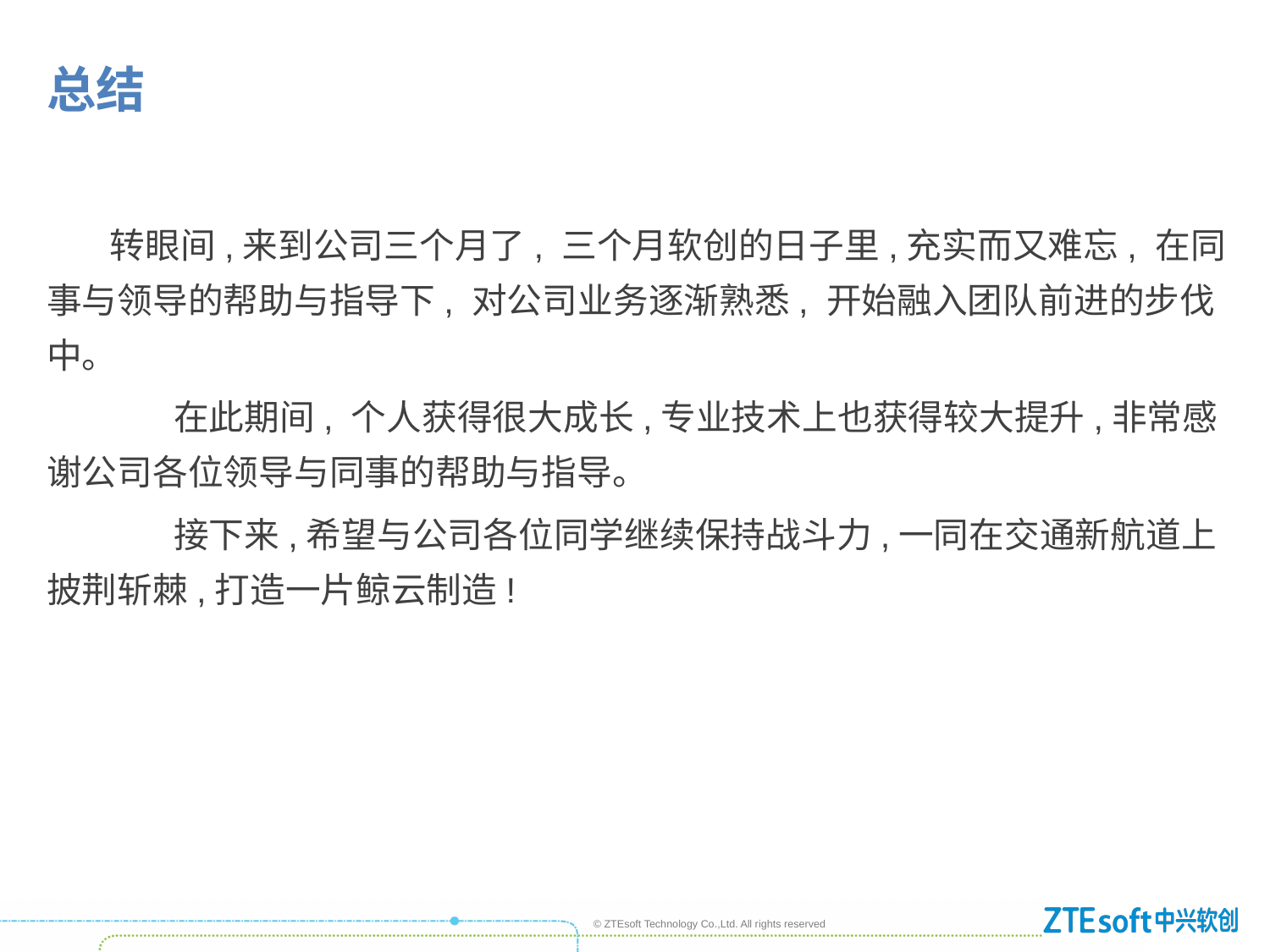

# 总结
       转眼间,来到公司三个月了, 三个月软创的日子里,充实而又难忘, 在同事与领导的帮助与指导下, 对公司业务逐渐熟悉, 开始融入团队前进的步伐中。
	在此期间, 个人获得很大成长,专业技术上也获得较大提升,非常感谢公司各位领导与同事的帮助与指导。
	接下来,希望与公司各位同学继续保持战斗力,一同在交通新航道上披荆斩棘,打造一片鲸云制造!